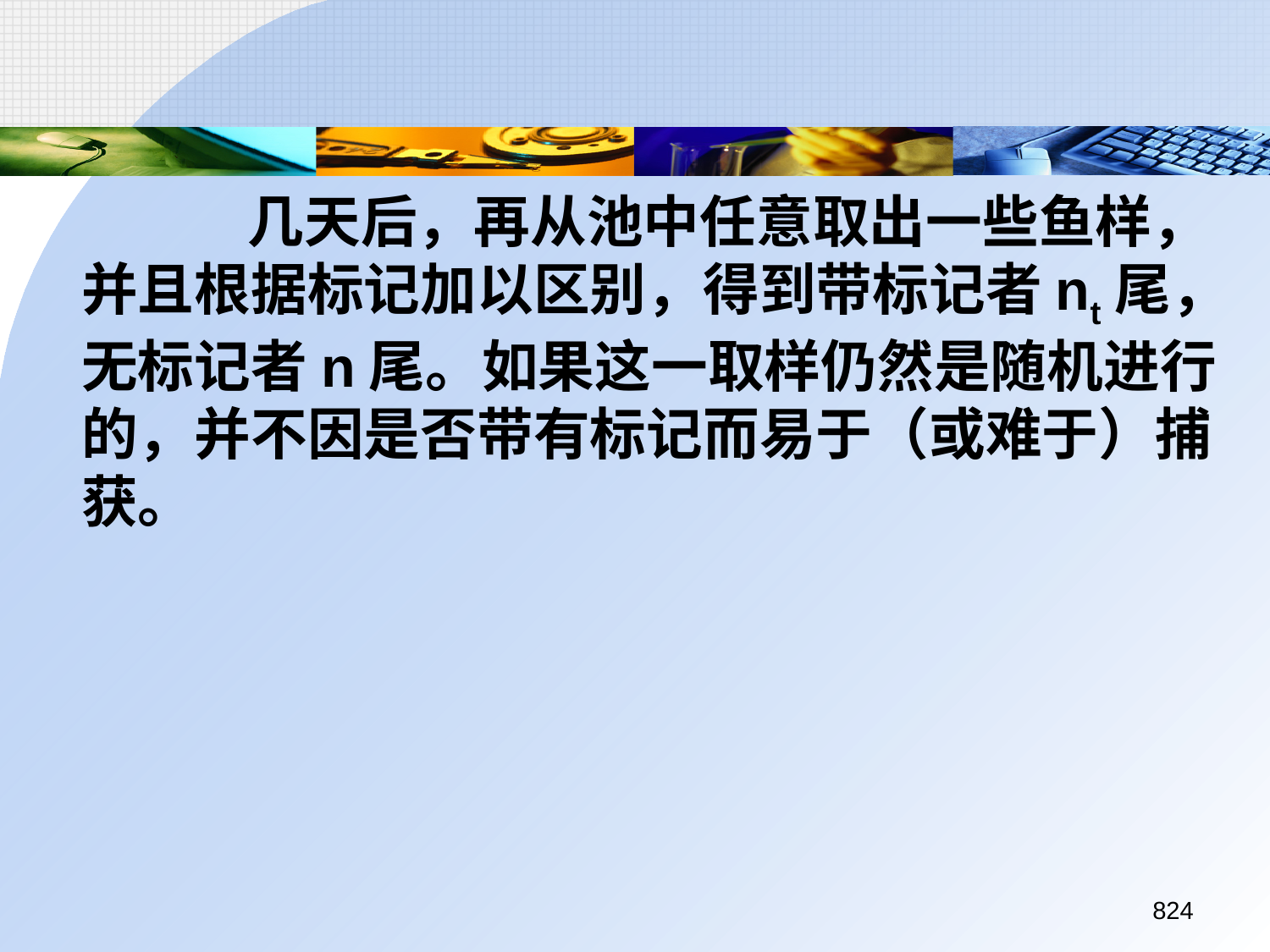

几天后，再从池中任意取出一些鱼样，并且根据标记加以区别，得到带标记者nt尾，无标记者n尾。如果这一取样仍然是随机进行的，并不因是否带有标记而易于（或难于）捕获。

824